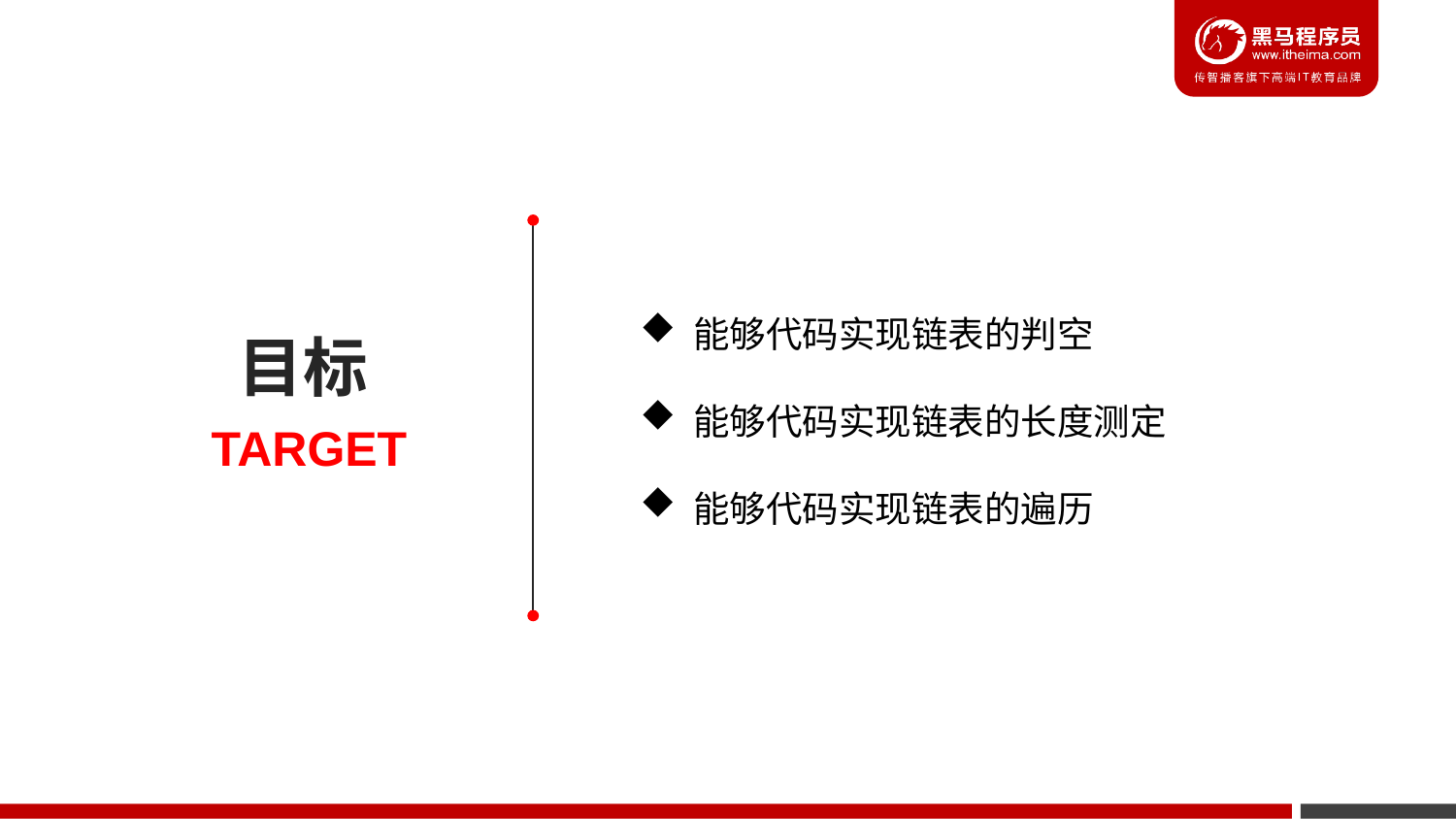

能够代码实现链表的判空
 能够代码实现链表的长度测定
 能够代码实现链表的遍历
目标
TARGET